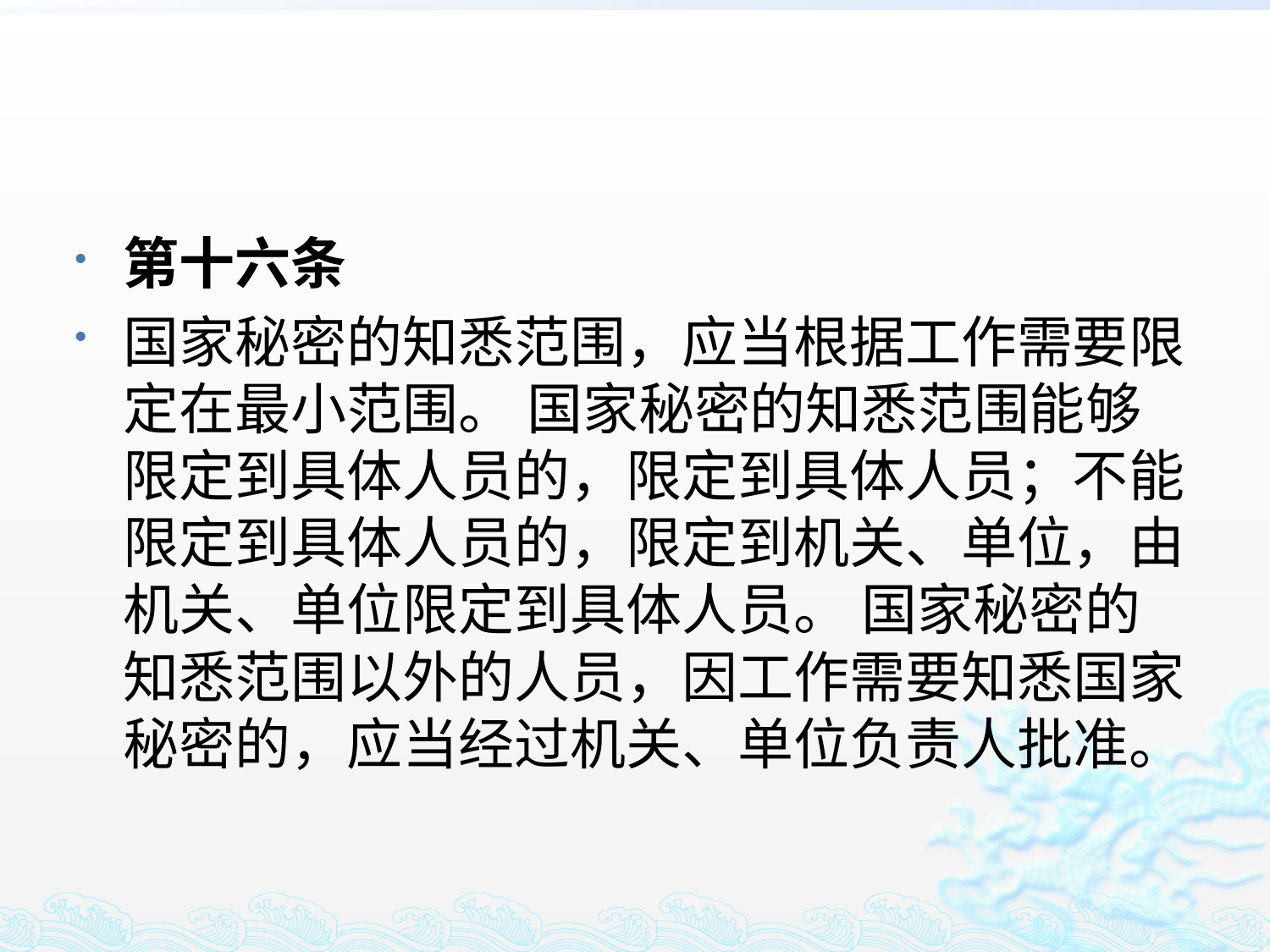

#
第十六条
国家秘密的知悉范围，应当根据工作需要限定在最小范围。 国家秘密的知悉范围能够限定到具体人员的，限定到具体人员；不能限定到具体人员的，限定到机关、单位，由机关、单位限定到具体人员。 国家秘密的知悉范围以外的人员，因工作需要知悉国家秘密的，应当经过机关、单位负责人批准。